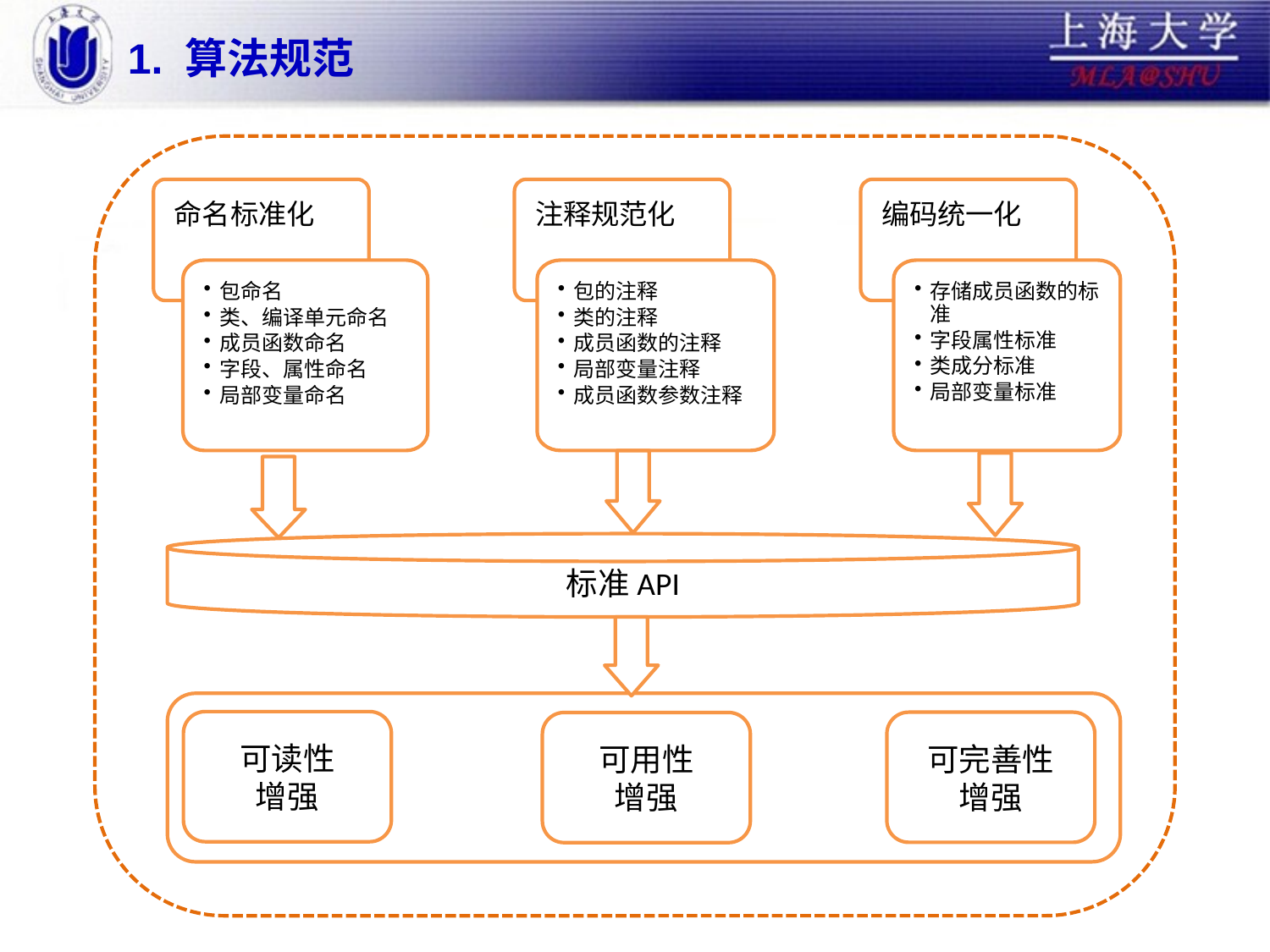

# 1. 算法规范

命名标准化
注释规范化
编码统一化
包命名
类、编译单元命名
成员函数命名
字段、属性命名
局部变量命名
包的注释
类的注释
成员函数的注释
局部变量注释
成员函数参数注释
存储成员函数的标准
字段属性标准
类成分标准
局部变量标准

标准API

可读性
增强
可完善性
增强
可用性
增强